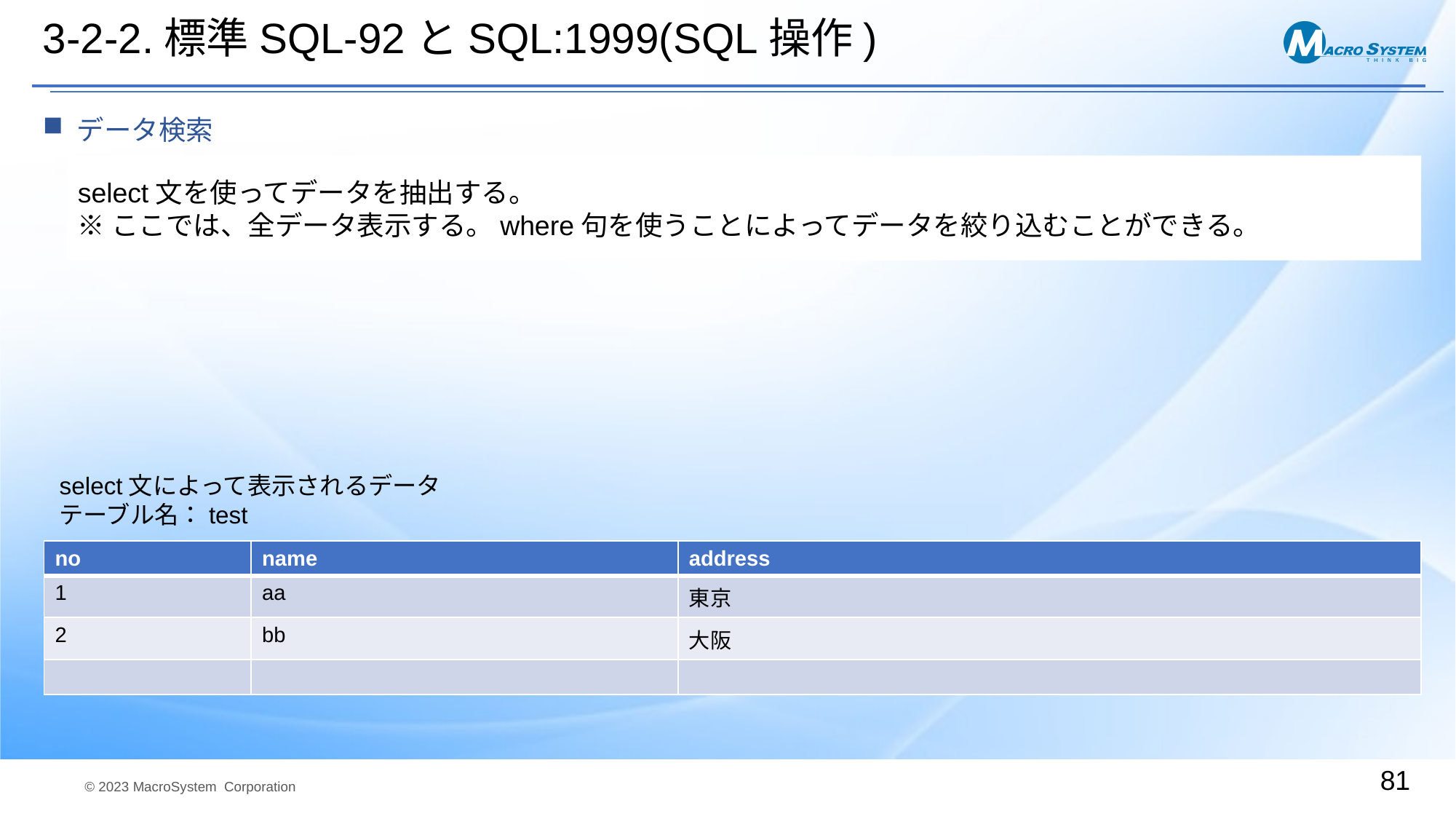

# 3-2-2.標準SQL-92とSQL:1999(SQL操作)
データ検索
select文を使ってデータを抽出する。
※ここでは、全データ表示する。where句を使うことによってデータを絞り込むことができる。
select文によって表示されるデータ
テーブル名：test
| no | name | address |
| --- | --- | --- |
| 1 | aa | 東京 |
| 2 | bb | 大阪 |
|  |  |  |